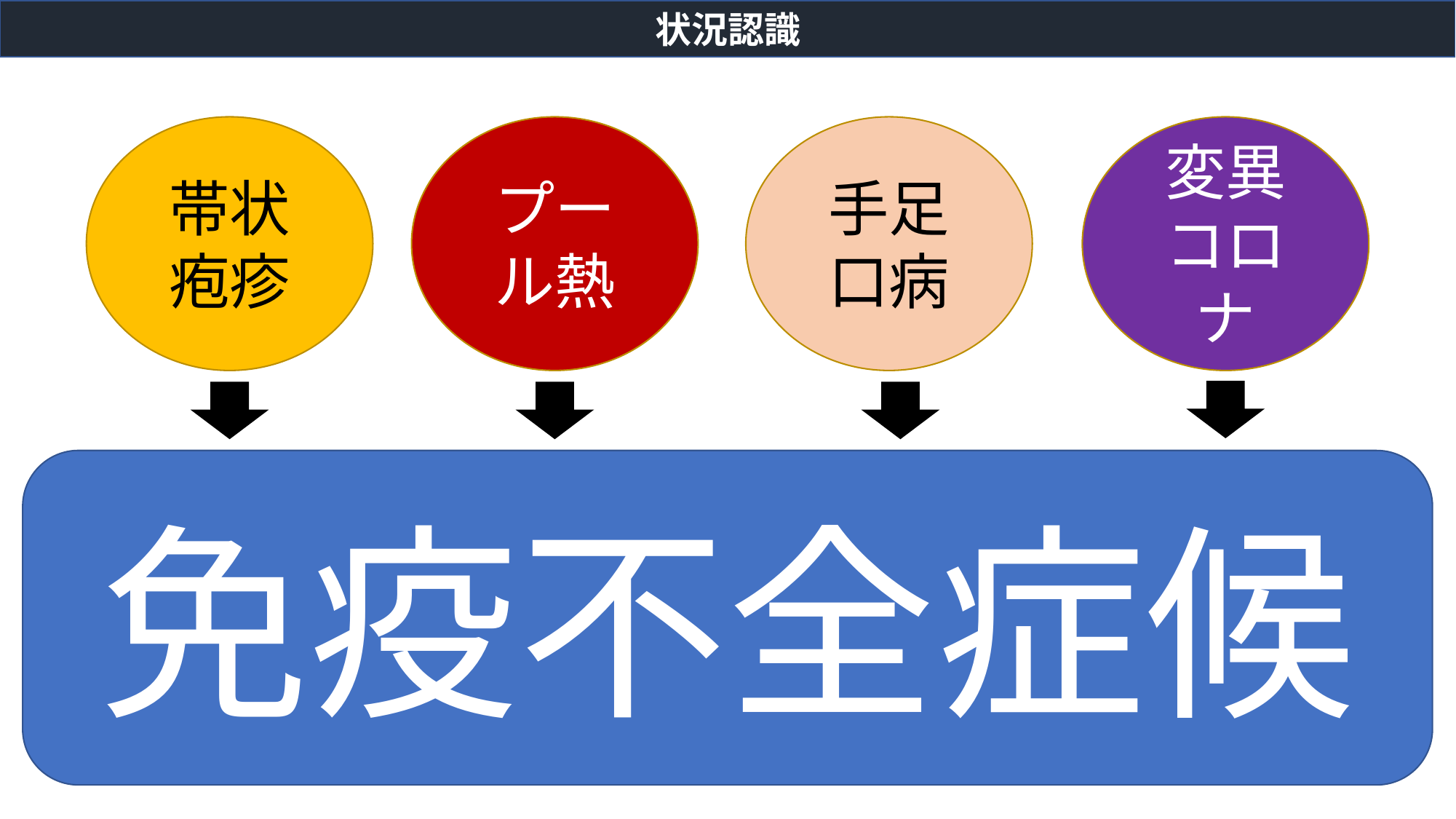

状況認識
帯状疱疹
プール熱
手足口病
変異
コロナ

免疫不全症候